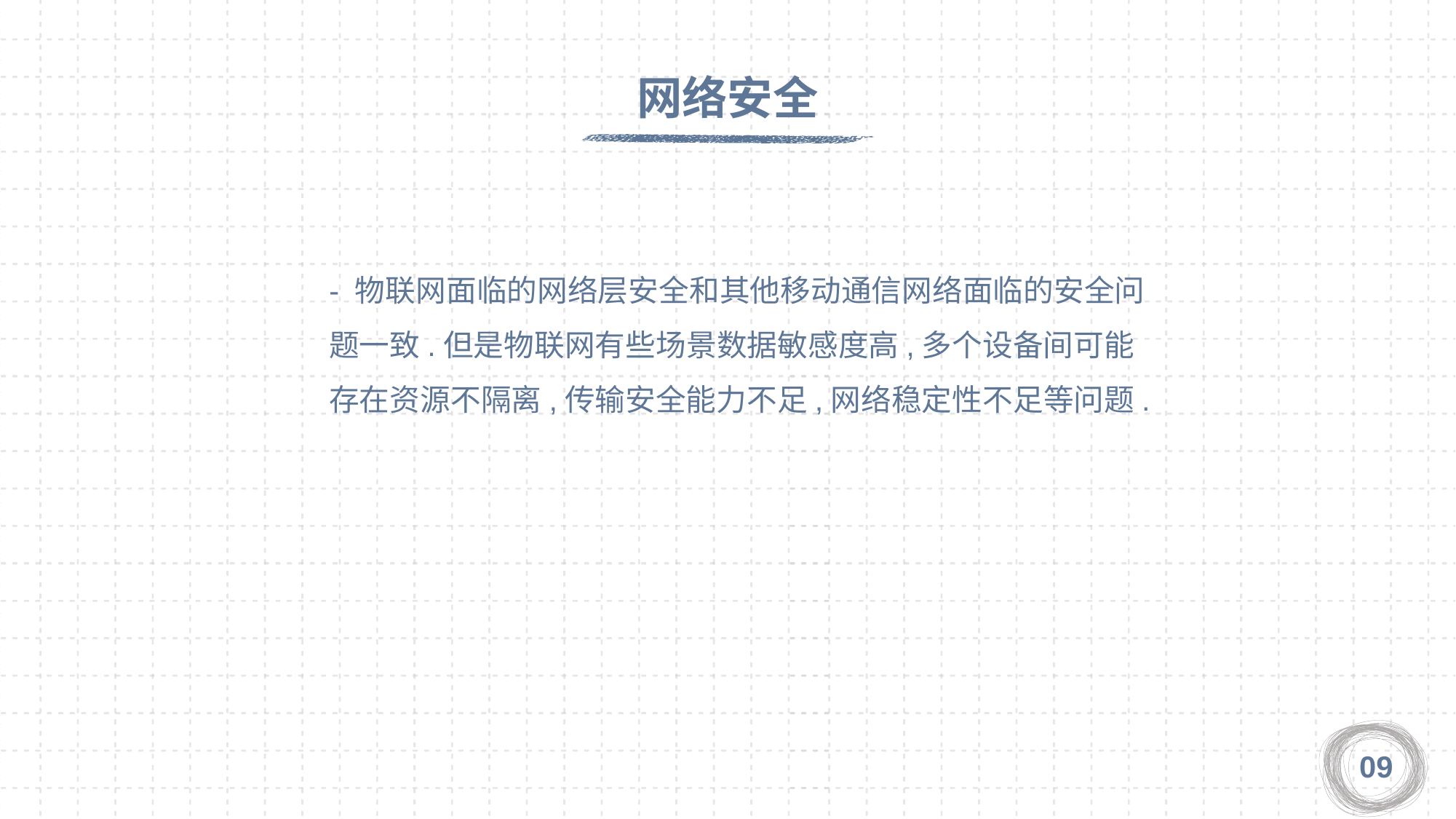

网络安全

- 物联网面临的网络层安全和其他移动通信网络面临的安全问题一致.但是物联网有些场景数据敏感度高,多个设备间可能存在资源不隔离,传输安全能力不足,网络稳定性不足等问题.

09